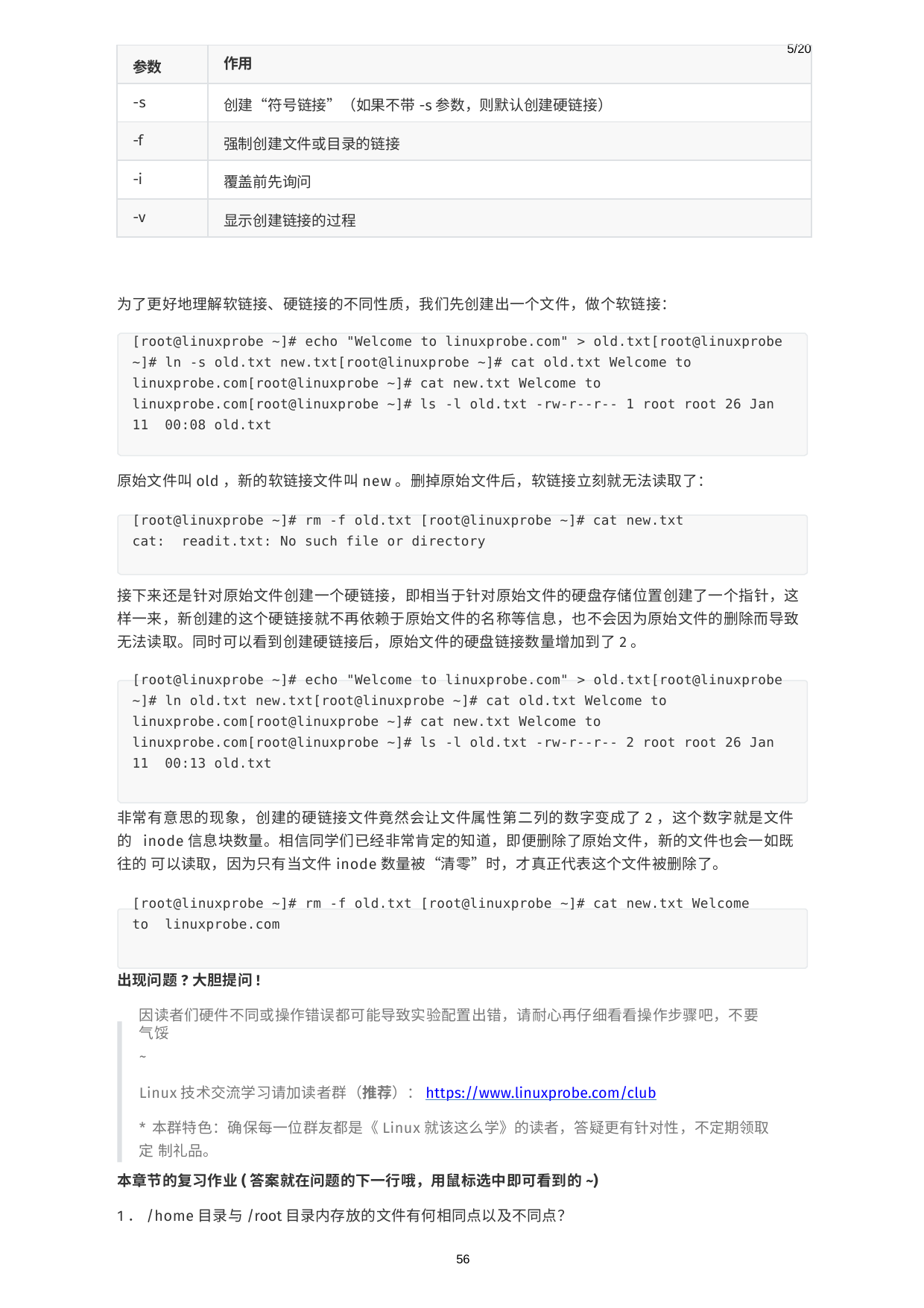

| 参数 | 5/20 作用 |
| --- | --- |
| -s | 创建“符号链接”（如果不带-s参数，则默认创建硬链接） |
| -f | 强制创建文件或目录的链接 |
| -i | 覆盖前先询问 |
| -v | 显示创建链接的过程 |
为了更好地理解软链接、硬链接的不同性质，我们先创建出一个文件，做个软链接：

[root@linuxprobe ~]# echo "Welcome to linuxprobe.com" > old.txt[root@linuxprobe
~]# ln -s old.txt new.txt[root@linuxprobe ~]# cat old.txt Welcome to  linuxprobe.com[root@linuxprobe ~]# cat new.txt Welcome to  linuxprobe.com[root@linuxprobe ~]# ls -l old.txt -rw-r--r-- 1 root root 26 Jan 11  00:08 old.txt

原始文件叫old，新的软链接文件叫new。删掉原始文件后，软链接立刻就无法读取了：

[root@linuxprobe ~]# rm -f old.txt [root@linuxprobe ~]# cat new.txt cat:  readit.txt: No such file or directory

接下来还是针对原始文件创建一个硬链接，即相当于针对原始文件的硬盘存储位置创建了一个指针，这 样一来，新创建的这个硬链接就不再依赖于原始文件的名称等信息，也不会因为原始文件的删除而导致 无法读取。同时可以看到创建硬链接后，原始文件的硬盘链接数量增加到了2。

[root@linuxprobe ~]# echo "Welcome to linuxprobe.com" > old.txt[root@linuxprobe
~]# ln old.txt new.txt[root@linuxprobe ~]# cat old.txt Welcome to  linuxprobe.com[root@linuxprobe ~]# cat new.txt Welcome to  linuxprobe.com[root@linuxprobe ~]# ls -l old.txt -rw-r--r-- 2 root root 26 Jan 11  00:13 old.txt

非常有意思的现象，创建的硬链接文件竟然会让文件属性第二列的数字变成了2，这个数字就是文件的  inode信息块数量。相信同学们已经非常肯定的知道，即便删除了原始文件，新的文件也会一如既往的 可以读取，因为只有当文件inode数量被“清零”时，才真正代表这个文件被删除了。

[root@linuxprobe ~]# rm -f old.txt [root@linuxprobe ~]# cat new.txt Welcome to  linuxprobe.com

出现问题?大胆提问!
因读者们硬件不同或操作错误都可能导致实验配置出错，请耐心再仔细看看操作步骤吧，不要气馁
~

Linux技术交流学习请加读者群（推荐）：https://www.linuxprobe.com/club
*本群特色：确保每一位群友都是《Linux就该这么学》的读者，答疑更有针对性，不定期领取定 制礼品。

本章节的复习作业(答案就在问题的下一行哦，用鼠标选中即可看到的~)
1．/home目录与/root目录内存放的文件有何相同点以及不同点？

56